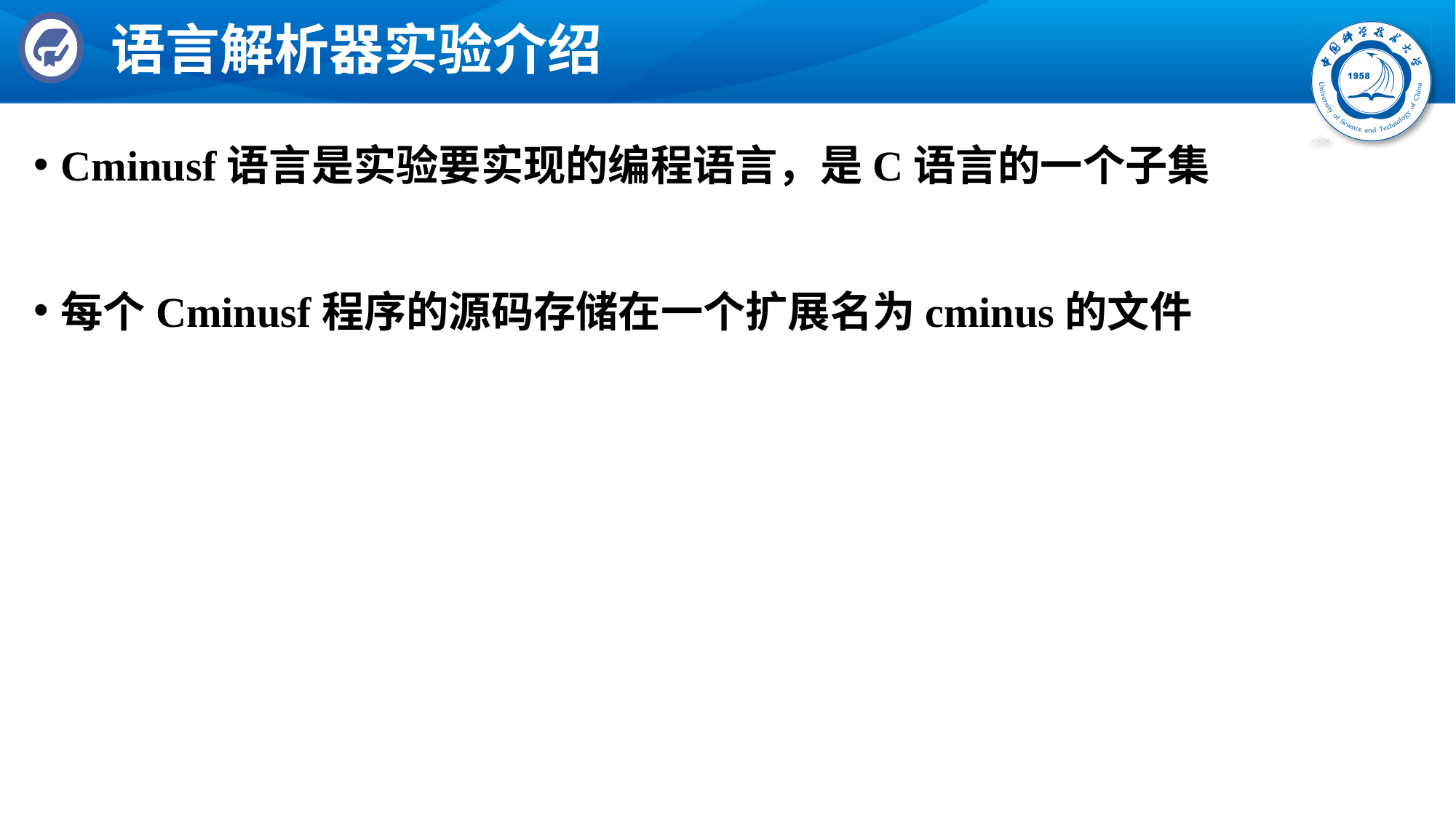

# 语言解析器实验介绍
Cminusf语言是实验要实现的编程语言，是C语言的一个子集

每个Cminusf程序的源码存储在一个扩展名为cminus的文件